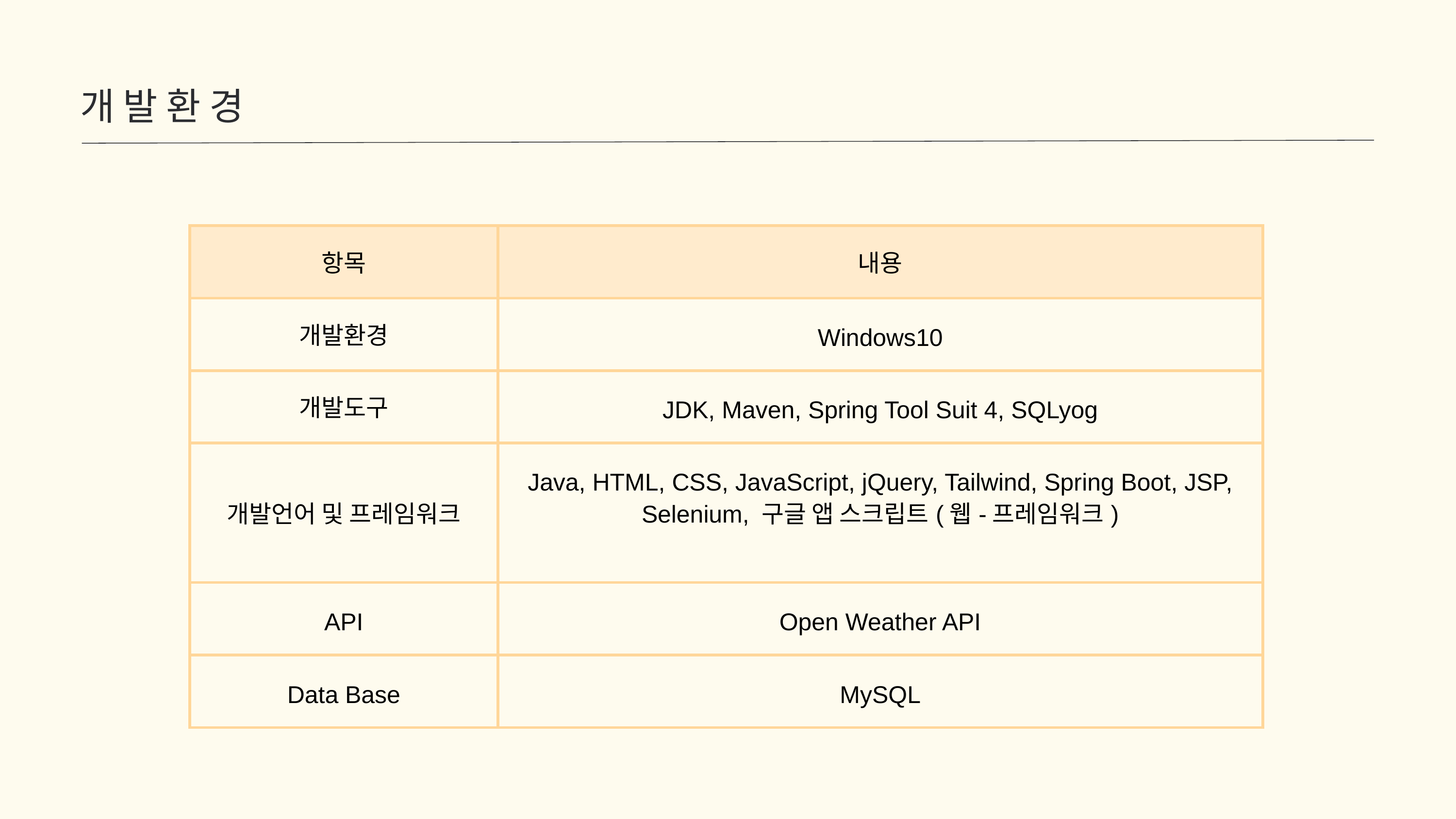

개발환경

| 항목 | 내용 |
| --- | --- |
| 개발환경 | Windows10 |
| 개발도구 | JDK, Maven, Spring Tool Suit 4, SQLyog |
| 개발언어 및 프레임워크 | Java, HTML, CSS, JavaScript, jQuery, Tailwind, Spring Boot, JSP, Selenium, 구글 앱 스크립트(웹-프레임워크) |
| API | Open Weather API |
| Data Base | MySQL |